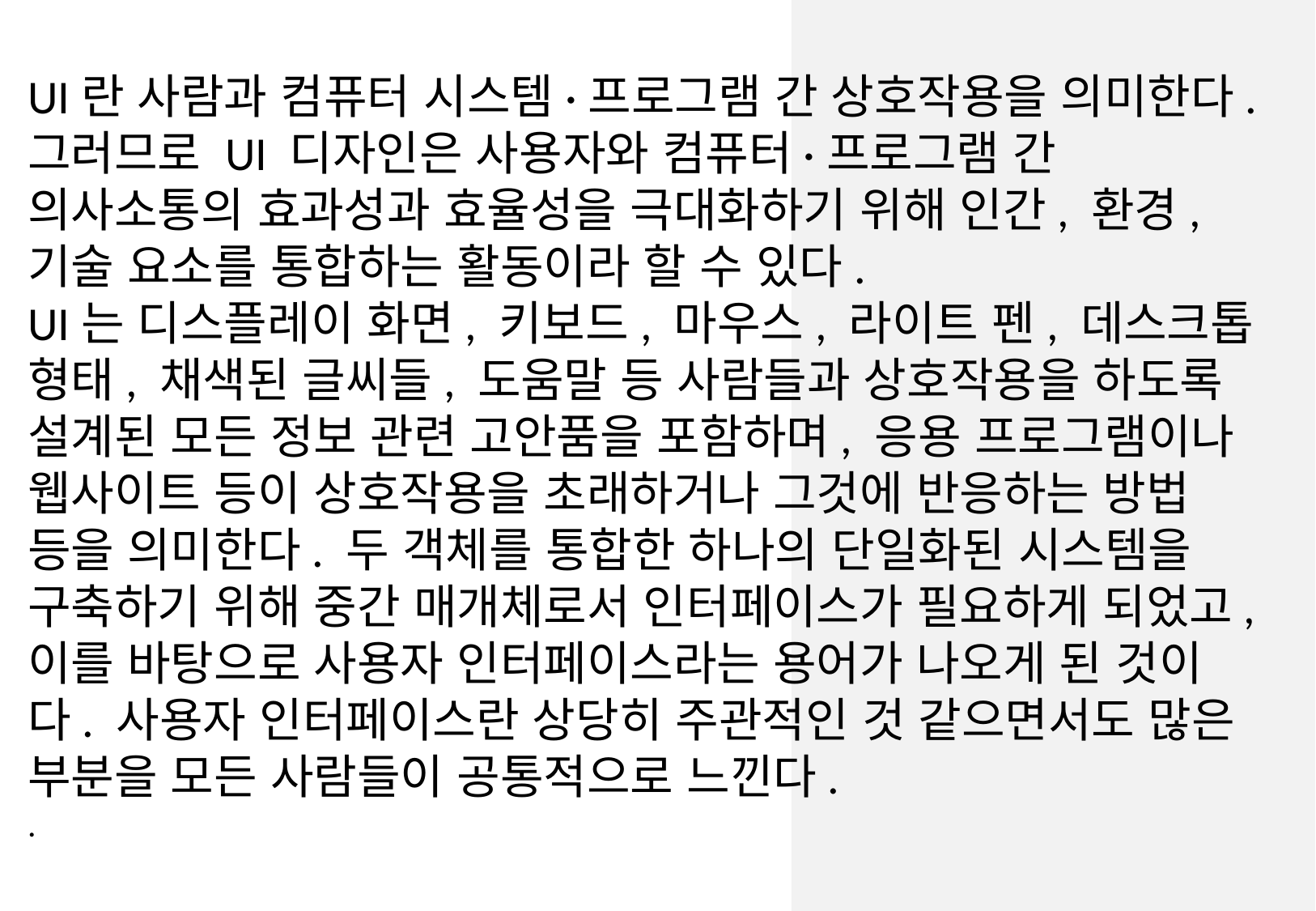

UI란 사람과 컴퓨터 시스템·프로그램 간 상호작용을 의미한다. 그러므로 UI 디자인은 사용자와 컴퓨터·프로그램 간 의사소통의 효과성과 효율성을 극대화하기 위해 인간, 환경, 기술 요소를 통합하는 활동이라 할 수 있다.
UI는 디스플레이 화면, 키보드, 마우스, 라이트 펜, 데스크톱 형태, 채색된 글씨들, 도움말 등 사람들과 상호작용을 하도록 설계된 모든 정보 관련 고안품을 포함하며, 응용 프로그램이나 웹사이트 등이 상호작용을 초래하거나 그것에 반응하는 방법 등을 의미한다. 두 객체를 통합한 하나의 단일화된 시스템을 구축하기 위해 중간 매개체로서 인터페이스가 필요하게 되었고, 이를 바탕으로 사용자 인터페이스라는 용어가 나오게 된 것이다. 사용자 인터페이스란 상당히 주관적인 것 같으면서도 많은 부분을 모든 사람들이 공통적으로 느낀다.
.